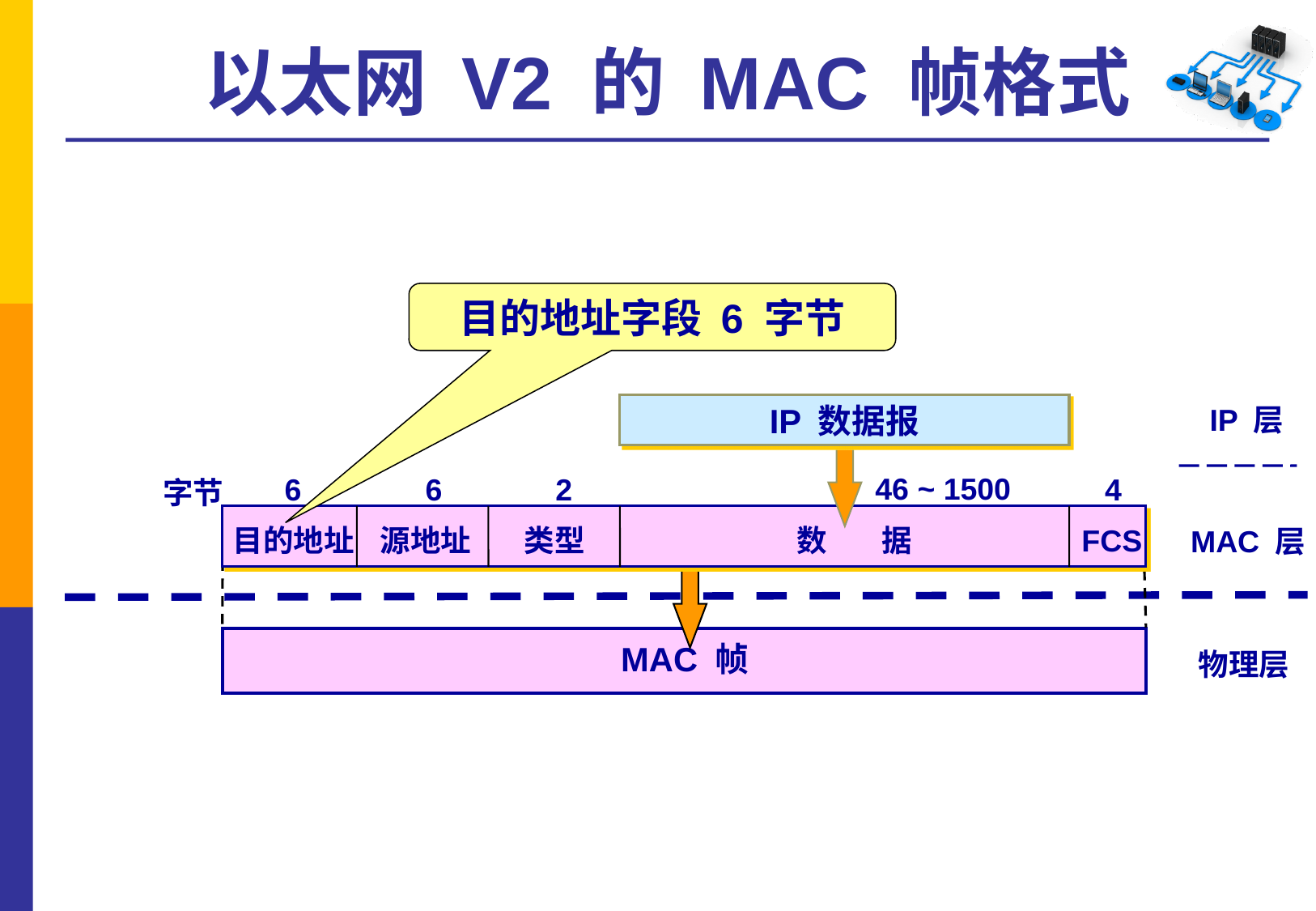

# 以太网 V2 的 MAC 帧格式
目的地址字段 6 字节
IP 数据报

IP 层
46 ~ 1500
6
6
2
4
字节

目的地址
源地址
类型
数        据
FCS

MAC 层

MAC 帧
物理层